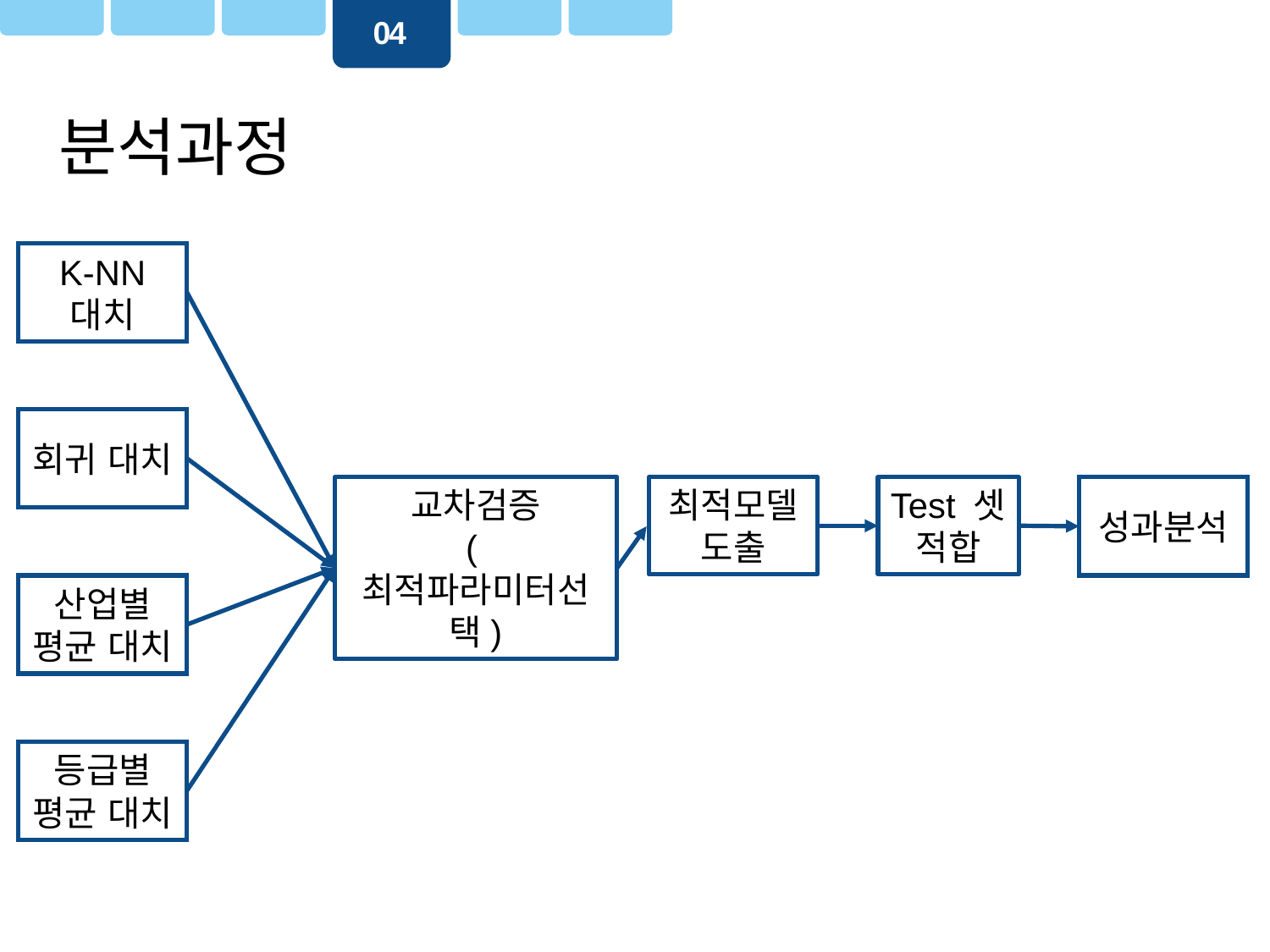

04

분석과정
K-NN 대치
회귀 대치
교차검증
(최적파라미터선택)
최적모델
도출
Test 셋
적합
성과분석
산업별 평균 대치
등급별 평균 대치